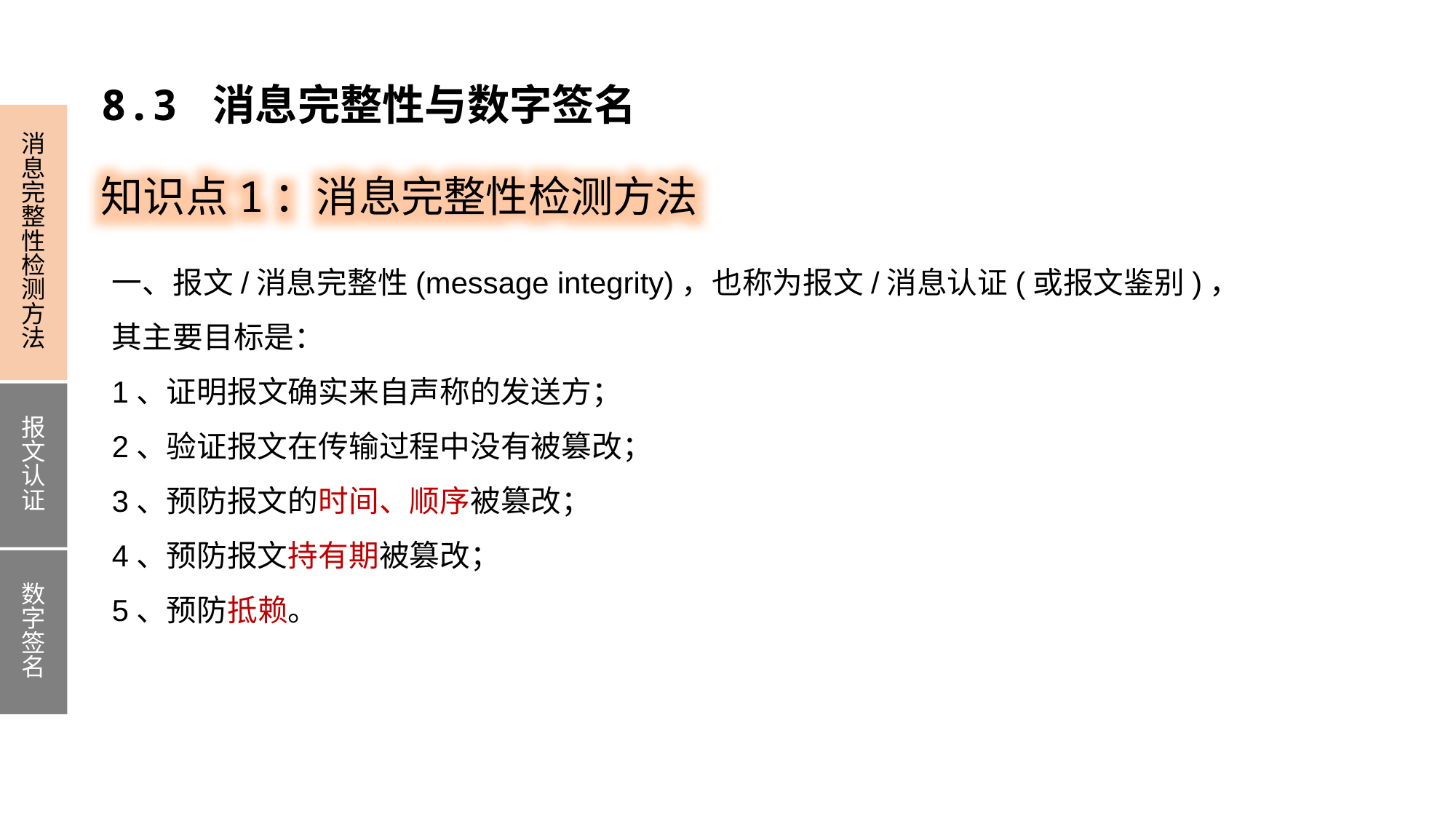

8.3 消息完整性与数字签名
消息完整性检测方法
报文认证
数字签名
知识点1：消息完整性检测方法
一、报文/消息完整性(message integrity)，也称为报文/消息认证(或报文鉴别)，
其主要目标是：
1、证明报文确实来自声称的发送方；
2、验证报文在传输过程中没有被篡改；
3、预防报文的时间、顺序被篡改；
4、预防报文持有期被篡改；
5、预防抵赖。